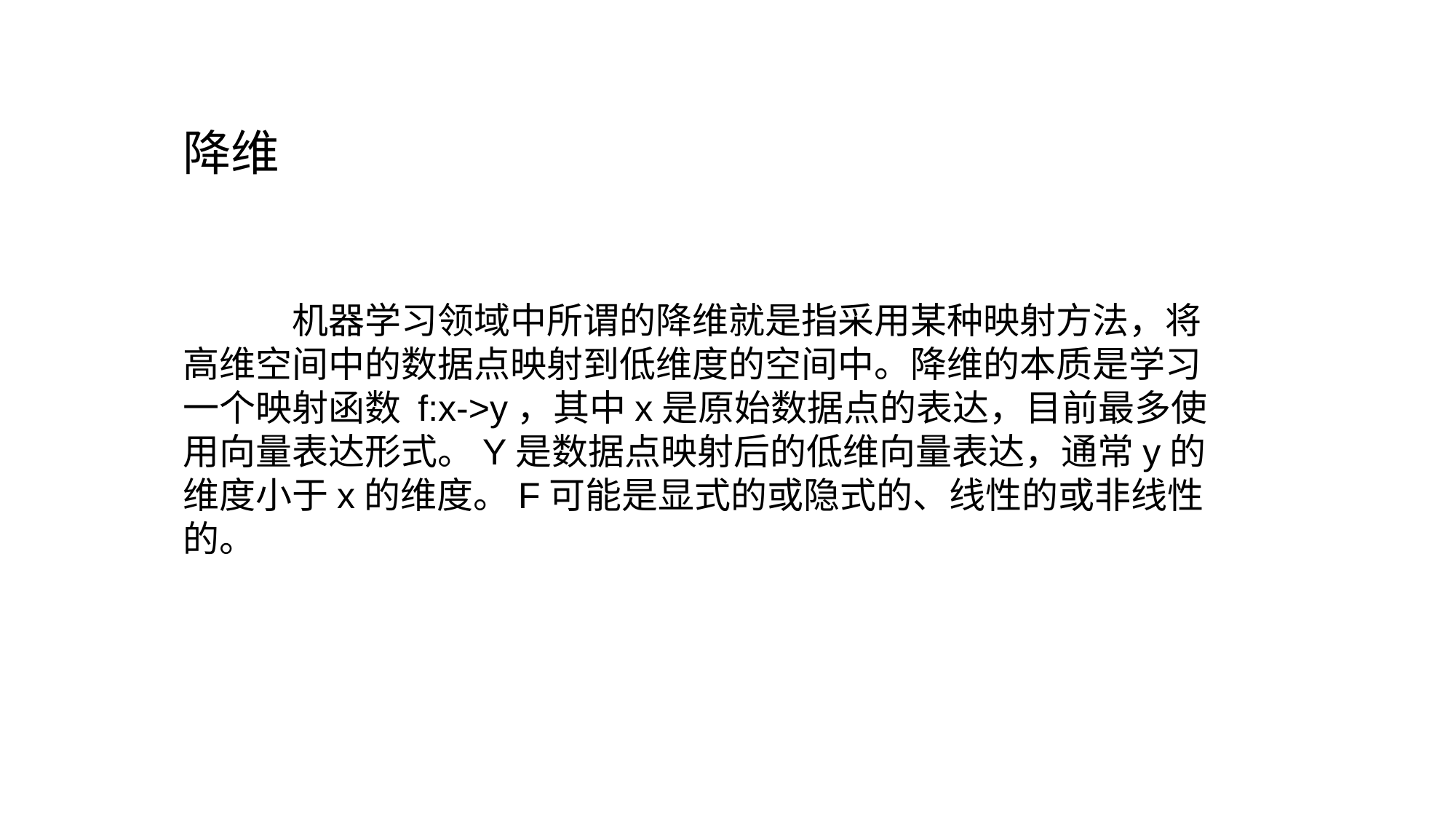

降维

	机器学习领域中所谓的降维就是指采用某种映射方法，将高维空间中的数据点映射到低维度的空间中。降维的本质是学习一个映射函数 f:x->y，其中x是原始数据点的表达，目前最多使用向量表达形式。Y是数据点映射后的低维向量表达，通常y的维度小于x的维度。F可能是显式的或隐式的、线性的或非线性的。